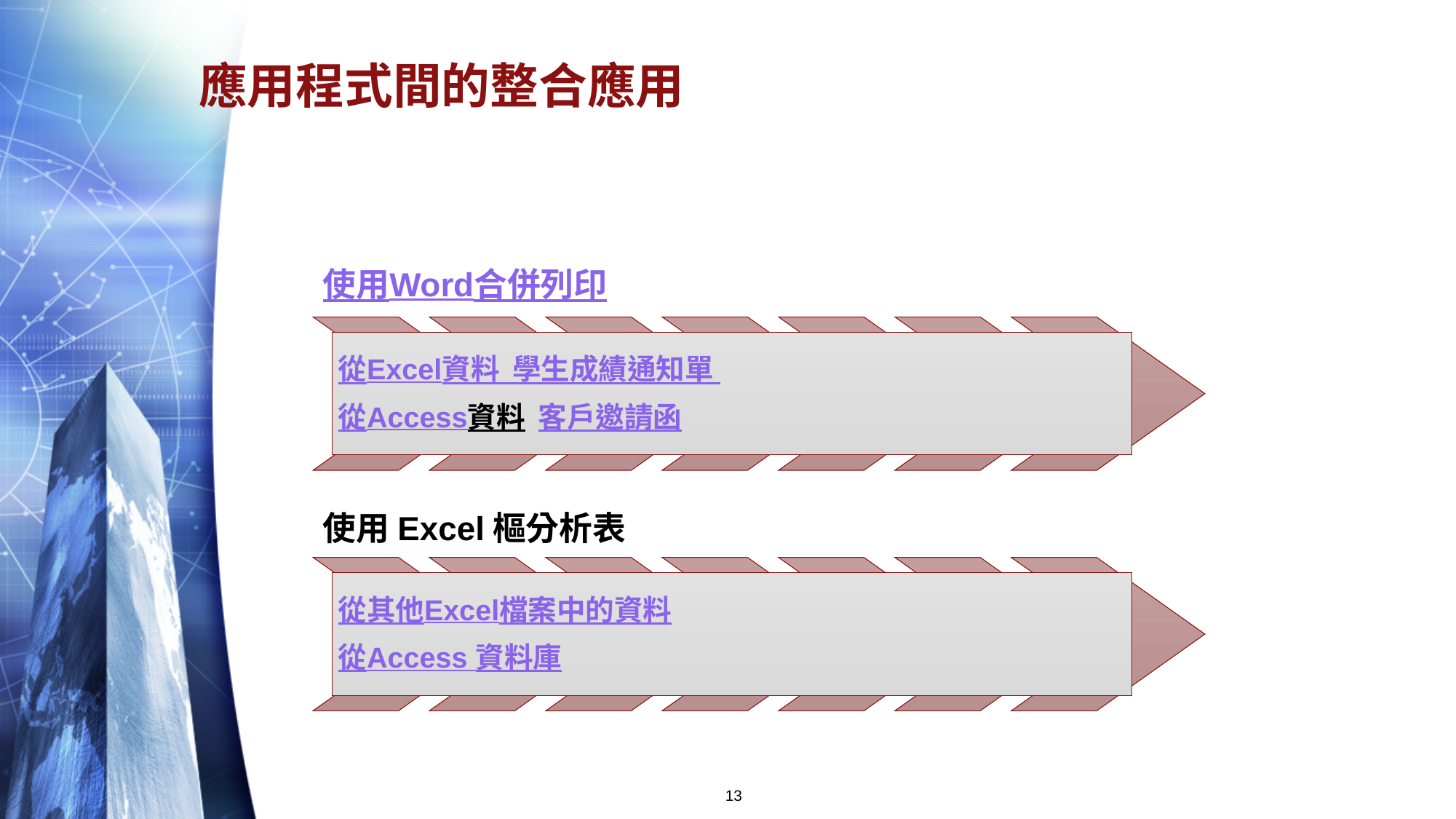

# 應用程式間的整合應用
使用Word合併列印
從Excel資料  學生成績通知單
從Access資料  客戶邀請函
使用Excel樞分析表
從其他Excel檔案中的資料
從Access 資料庫
13